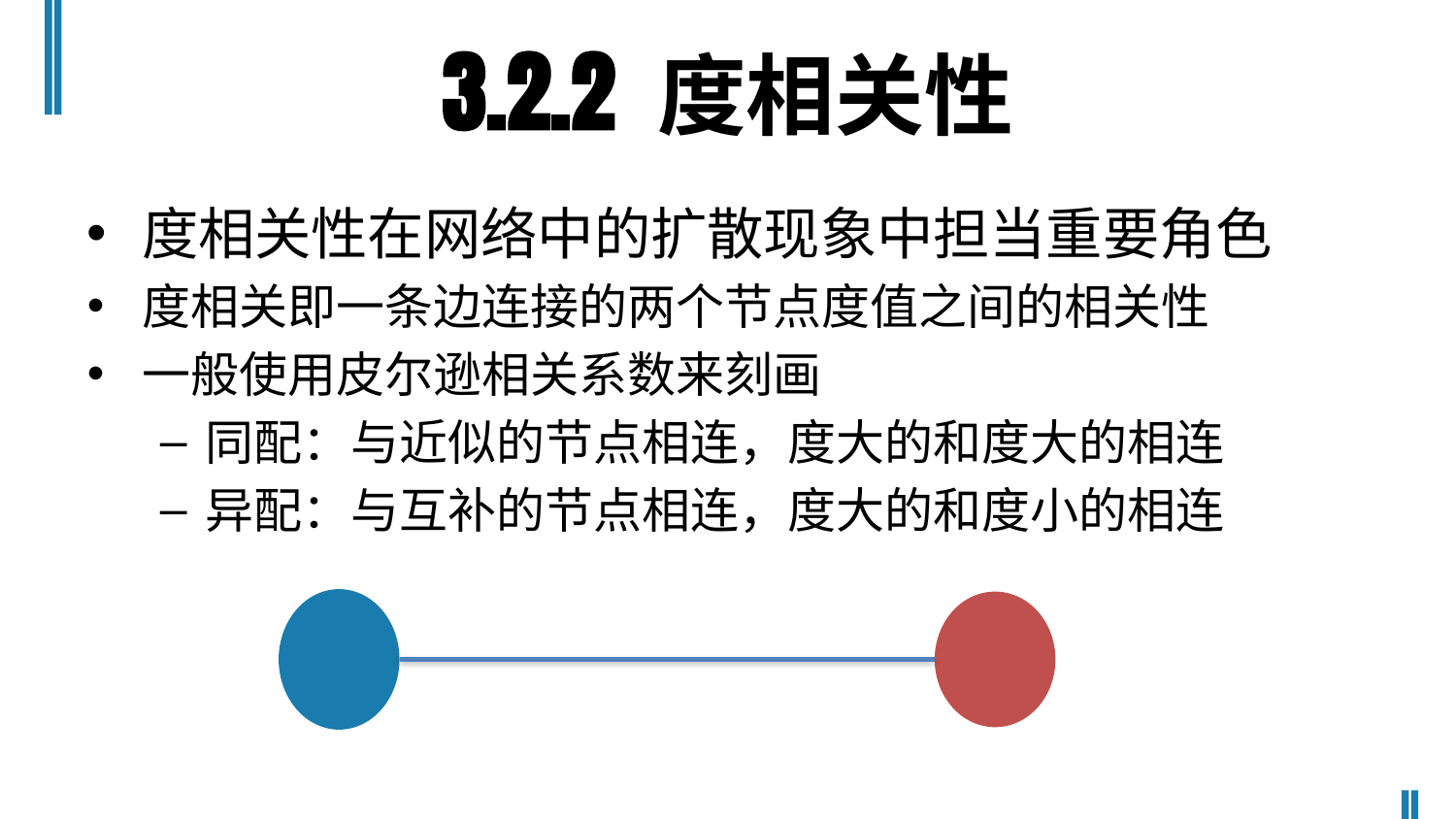

# 3.2.2 度相关性
度相关性在网络中的扩散现象中担当重要角色
度相关即一条边连接的两个节点度值之间的相关性
一般使用皮尔逊相关系数来刻画
同配：与近似的节点相连，度大的和度大的相连
异配：与互补的节点相连，度大的和度小的相连